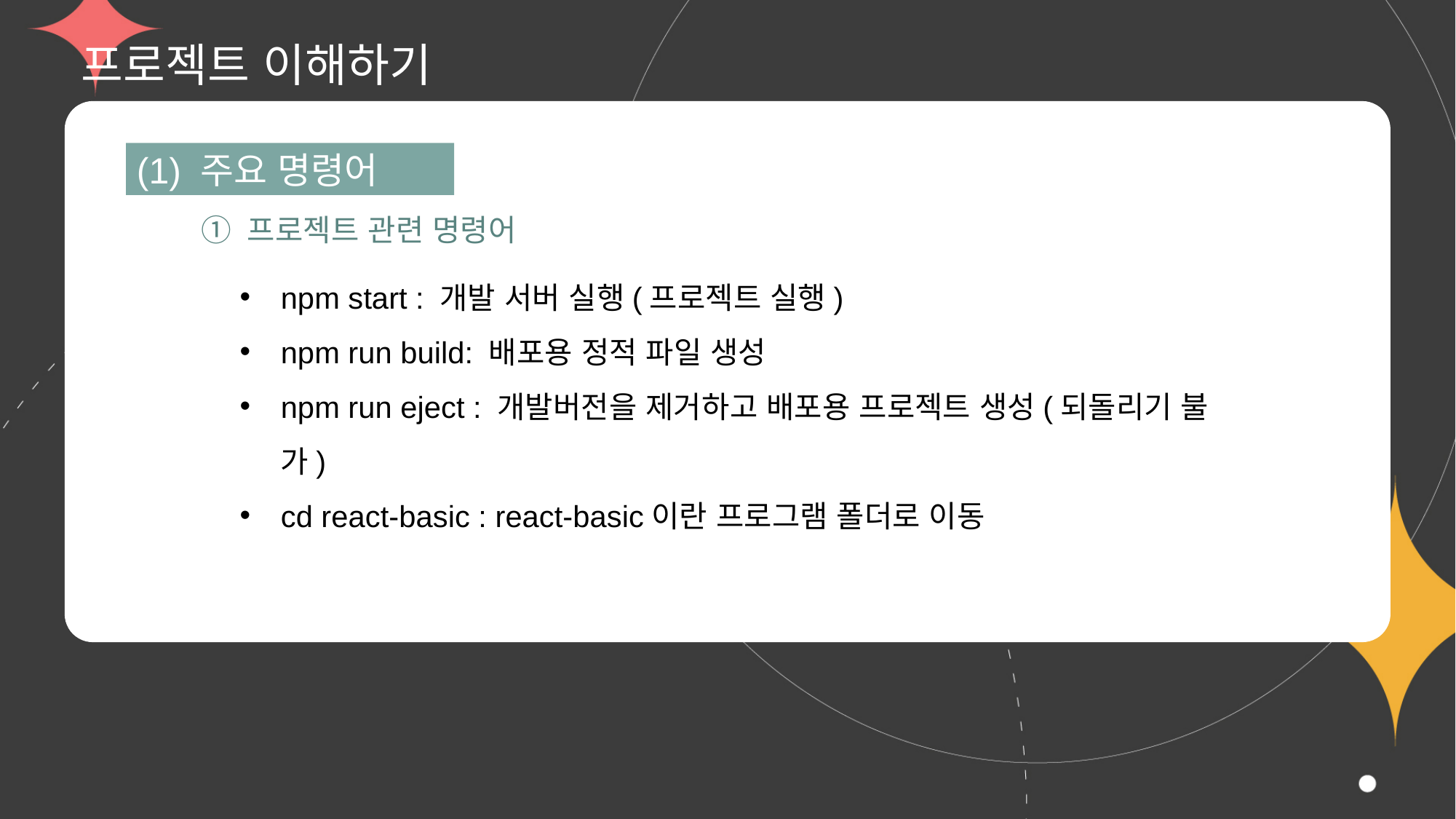

# 프로젝트 이해하기
(1) 주요 명령어
① 프로젝트 관련 명령어
npm start : 개발 서버 실행(프로젝트 실행)
npm run build: 배포용 정적 파일 생성
npm run eject : 개발버전을 제거하고 배포용 프로젝트 생성(되돌리기 불가)
cd react-basic : react-basic이란 프로그램 폴더로 이동